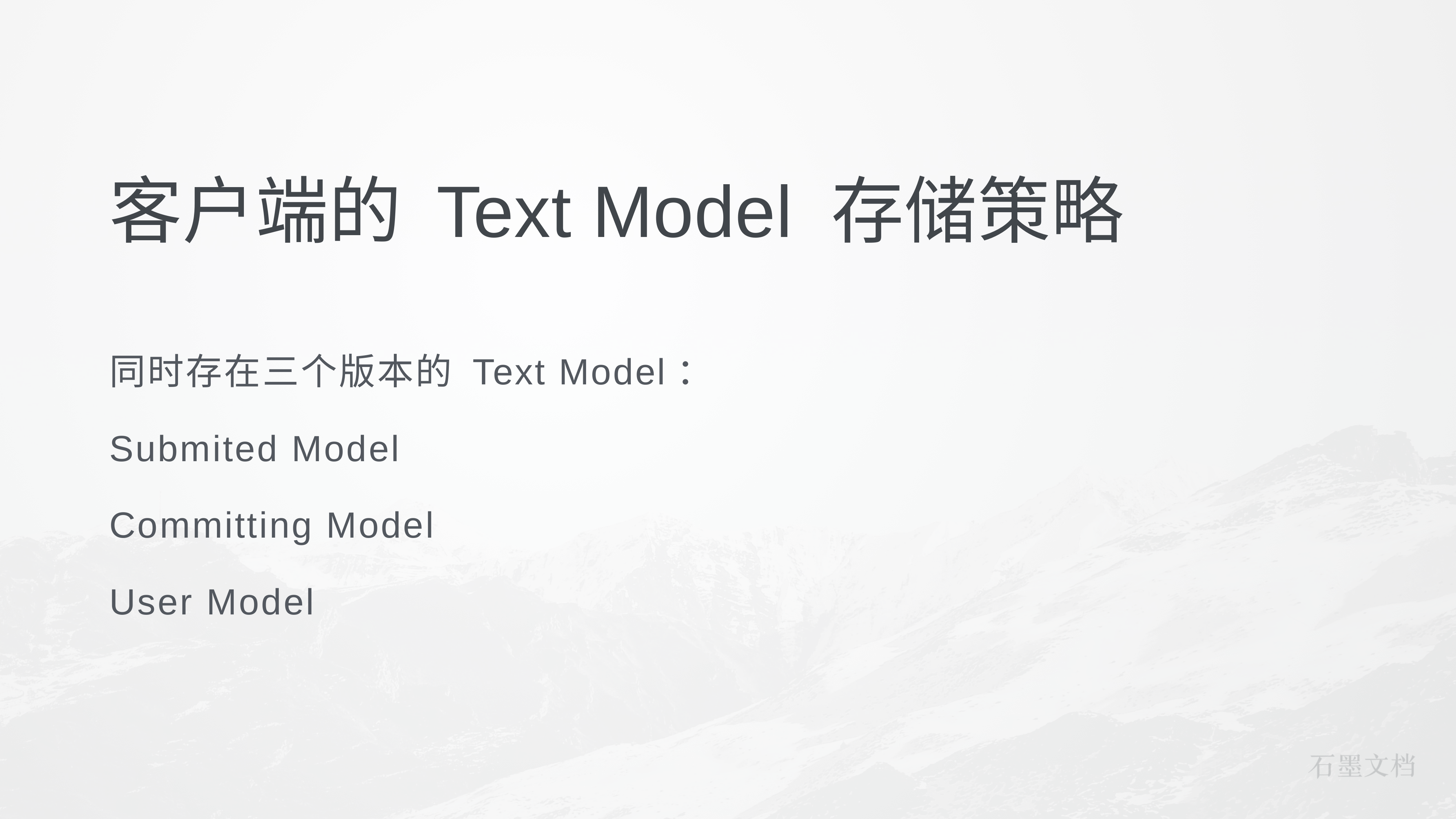

# 客户端的 Text Model 存储策略
同时存在三个版本的 Text Model：
Submited Model
Committing Model
User Model